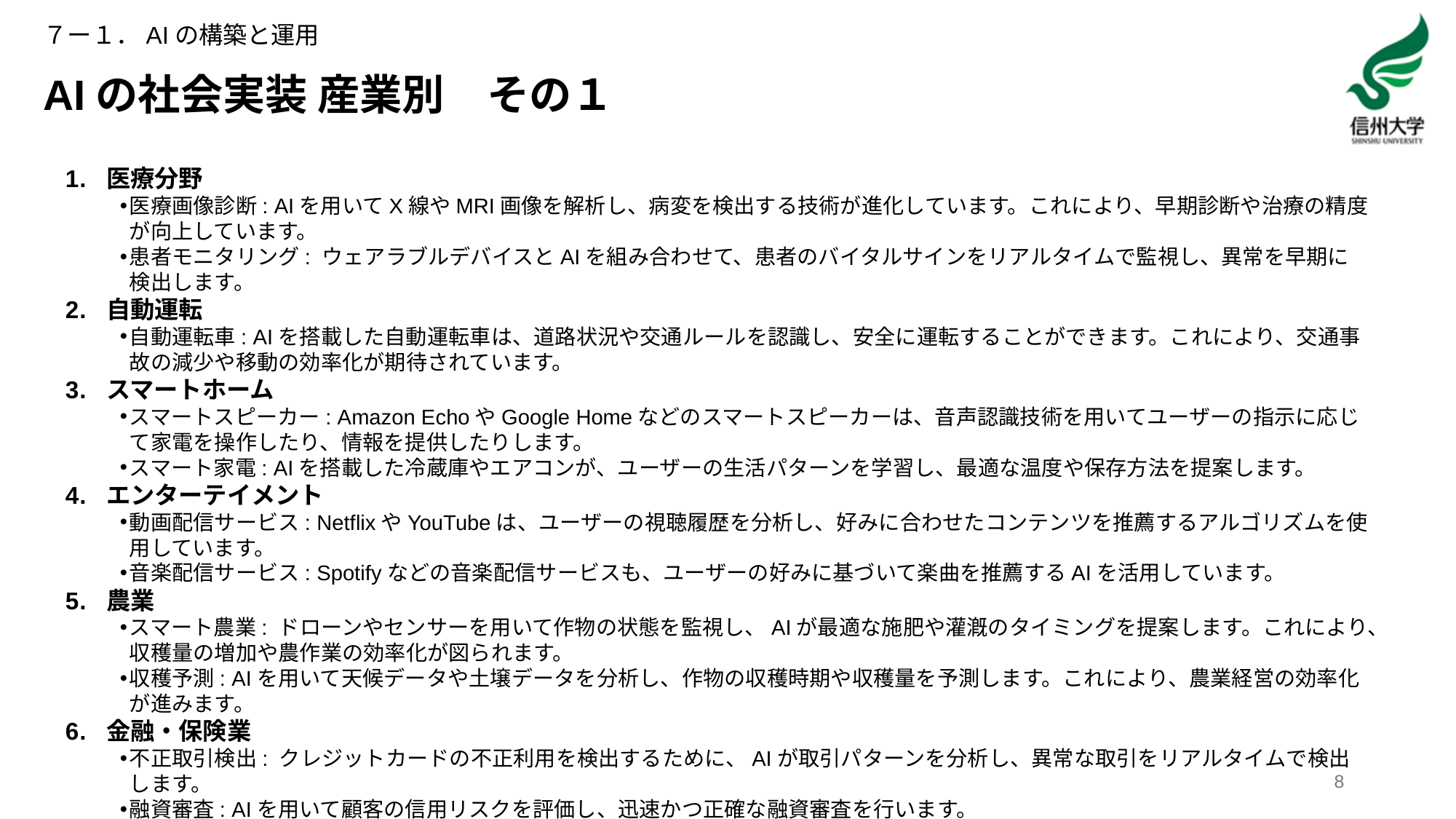

７ー１．AIの構築と運用
# AIの社会実装 産業別　その１
医療分野
医療画像診断: AIを用いてX線やMRI画像を解析し、病変を検出する技術が進化しています。これにより、早期診断や治療の精度が向上しています。
患者モニタリング: ウェアラブルデバイスとAIを組み合わせて、患者のバイタルサインをリアルタイムで監視し、異常を早期に検出します。
自動運転
自動運転車: AIを搭載した自動運転車は、道路状況や交通ルールを認識し、安全に運転することができます。これにより、交通事故の減少や移動の効率化が期待されています。
スマートホーム
スマートスピーカー: Amazon EchoやGoogle Homeなどのスマートスピーカーは、音声認識技術を用いてユーザーの指示に応じて家電を操作したり、情報を提供したりします。
スマート家電: AIを搭載した冷蔵庫やエアコンが、ユーザーの生活パターンを学習し、最適な温度や保存方法を提案します。
エンターテイメント
動画配信サービス: NetflixやYouTubeは、ユーザーの視聴履歴を分析し、好みに合わせたコンテンツを推薦するアルゴリズムを使用しています。
音楽配信サービス: Spotifyなどの音楽配信サービスも、ユーザーの好みに基づいて楽曲を推薦するAIを活用しています。
農業
スマート農業: ドローンやセンサーを用いて作物の状態を監視し、AIが最適な施肥や灌漑のタイミングを提案します。これにより、収穫量の増加や農作業の効率化が図られます。
収穫予測: AIを用いて天候データや土壌データを分析し、作物の収穫時期や収穫量を予測します。これにより、農業経営の効率化が進みます。
金融・保険業
不正取引検出: クレジットカードの不正利用を検出するために、AIが取引パターンを分析し、異常な取引をリアルタイムで検出します。
融資審査: AIを用いて顧客の信用リスクを評価し、迅速かつ正確な融資審査を行います。
株価予測: 過去の株価データや経済指標を分析し、将来の株価を予測します。これにより、投資判断の精度が向上します。

8